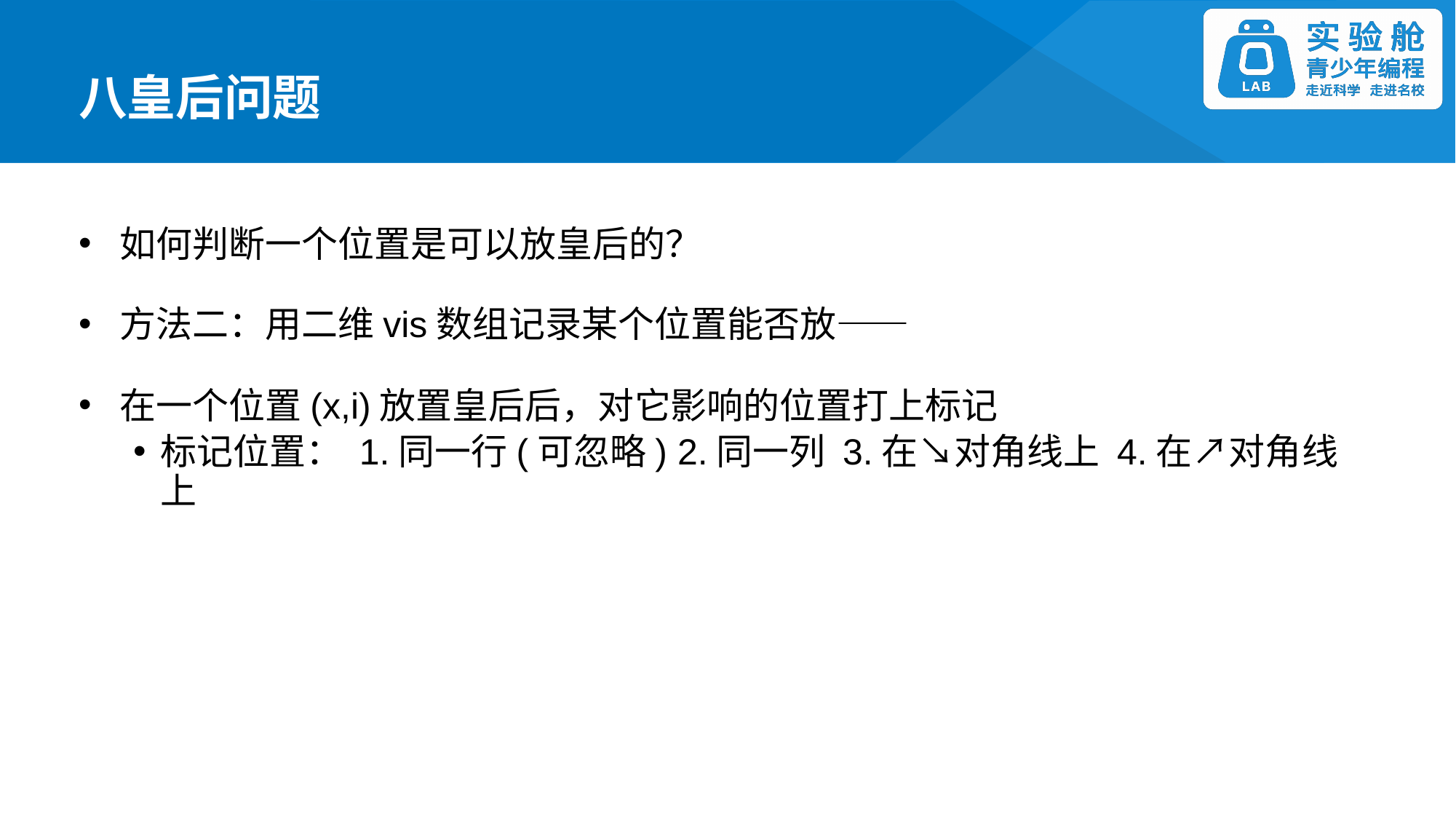

八皇后问题
如何判断一个位置是可以放皇后的？
方法二：用二维vis数组记录某个位置能否放——
在一个位置(x,i)放置皇后后，对它影响的位置打上标记
标记位置： 1.同一行(可忽略) 2.同一列 3.在↘️对角线上 4.在↗️对角线上